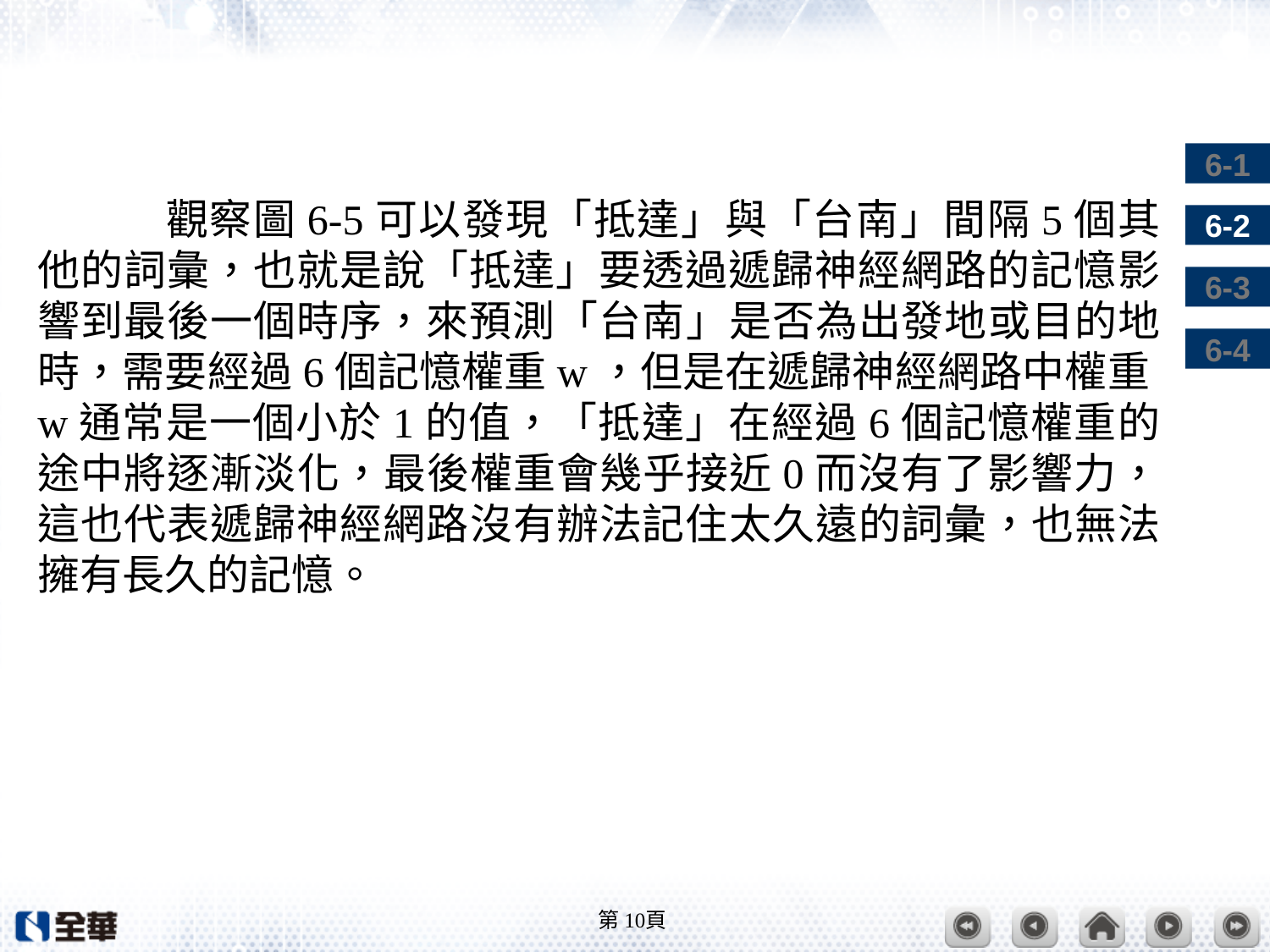

#
	觀察圖6-5可以發現「抵達」與「台南」間隔5個其他的詞彙，也就是說「抵達」要透過遞歸神經網路的記憶影響到最後一個時序，來預測「台南」是否為出發地或目的地時，需要經過6個記憶權重w，但是在遞歸神經網路中權重w通常是一個小於1的值，「抵達」在經過6個記憶權重的途中將逐漸淡化，最後權重會幾乎接近0而沒有了影響力，這也代表遞歸神經網路沒有辦法記住太久遠的詞彙，也無法擁有長久的記憶。